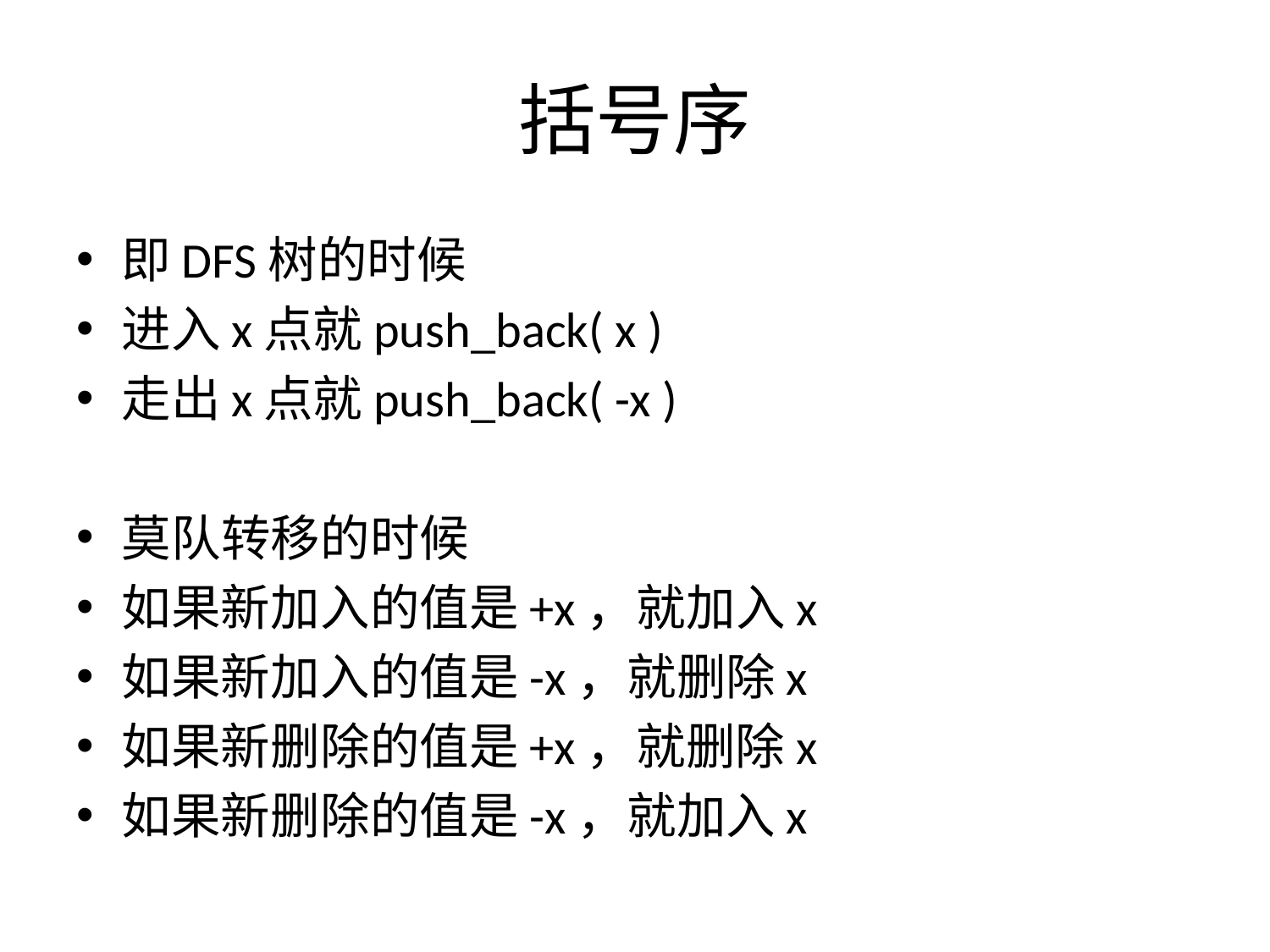

# 括号序
即DFS树的时候
进入x点就push_back( x )
走出x点就push_back( -x )

莫队转移的时候
如果新加入的值是+x，就加入x
如果新加入的值是-x，就删除x
如果新删除的值是+x，就删除x
如果新删除的值是-x，就加入x